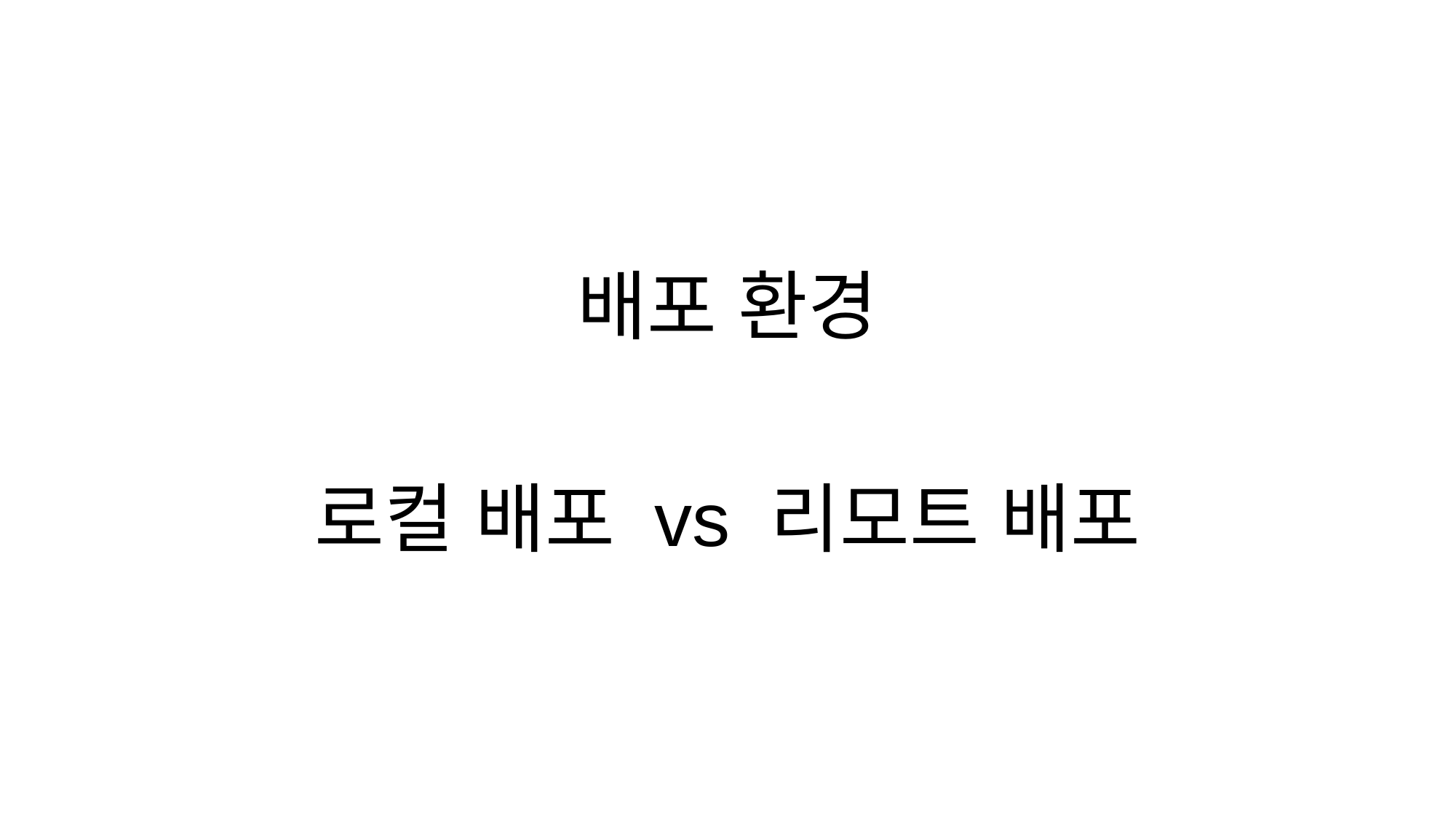

배포 환경

로컬 배포 vs 리모트 배포